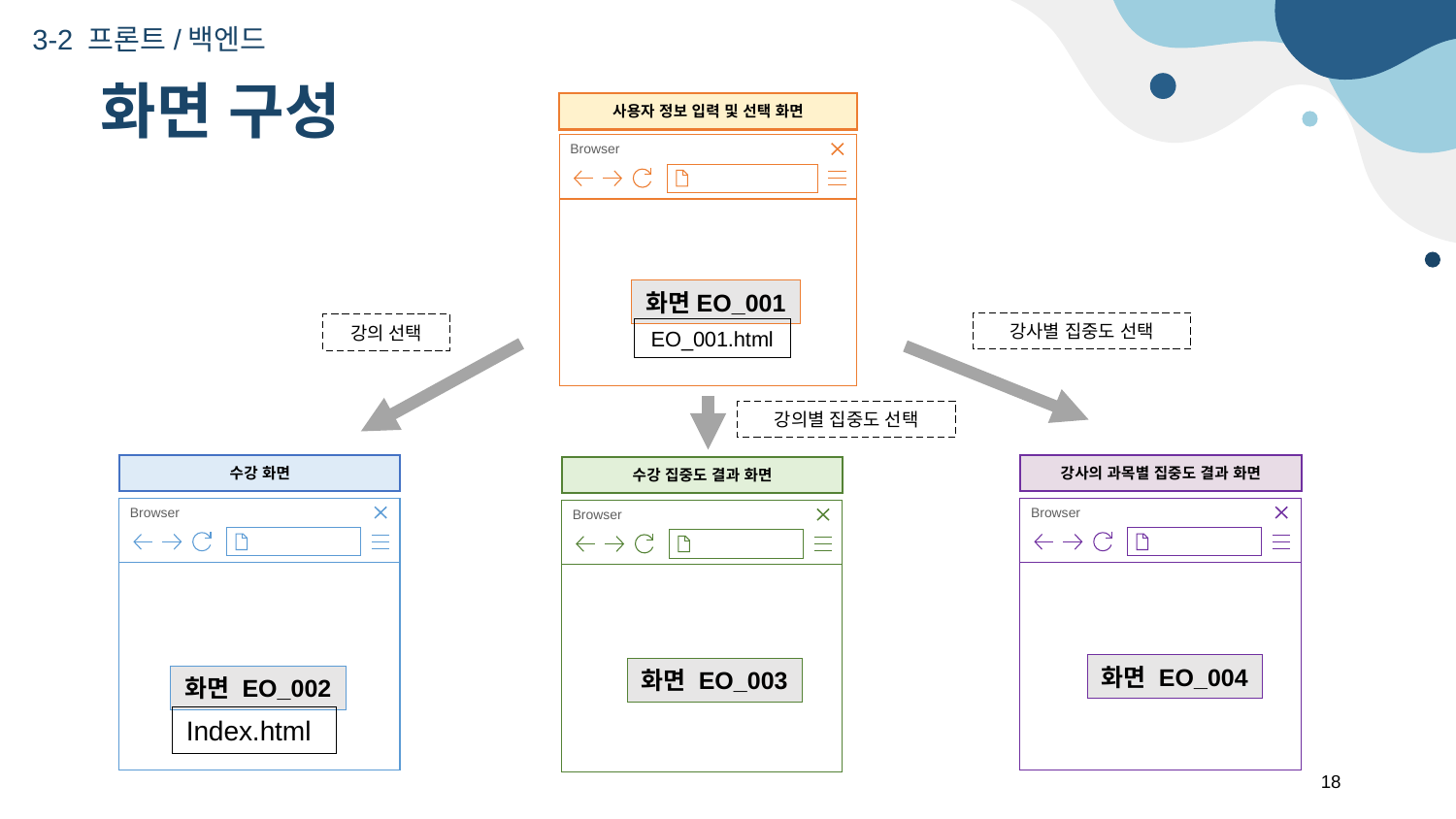

3-2 프론트/백엔드
# 화면 구성
사용자 정보 입력 및 선택 화면
Browser

화면EO_001
강사별 집중도 선택
강의 선택
EO_001.html
강의별 집중도 선택
수강 화면
강사의 과목별 집중도 결과 화면
수강 집중도 결과 화면
Browser

Browser

Browser

화면 EO_004
화면 EO_003
화면 EO_002
Index.html
18